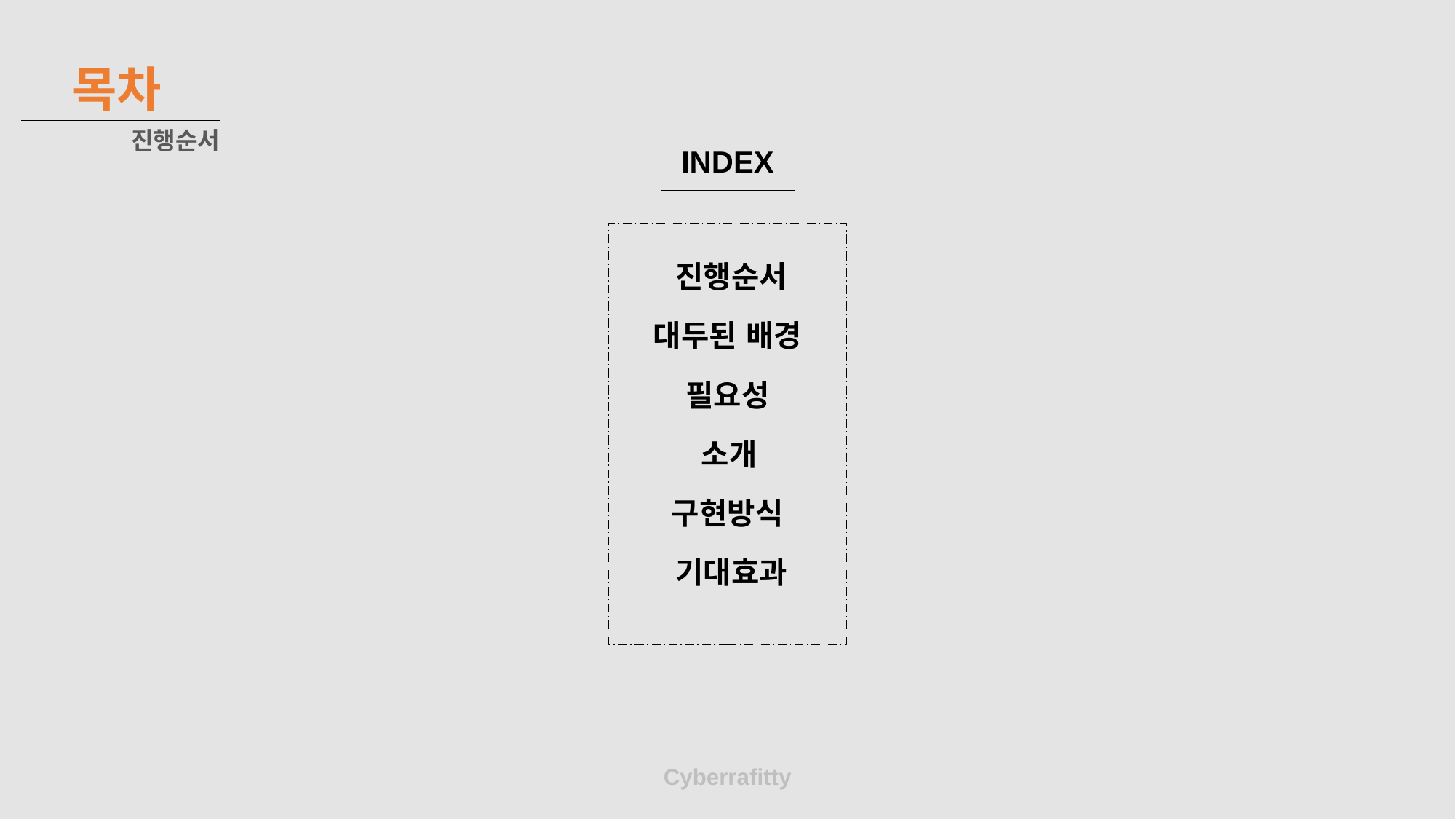

목차
진행순서
INDEX

진행순서
대두된 배경
필요성
소개
구현방식
기대효과
Cyberrafitty